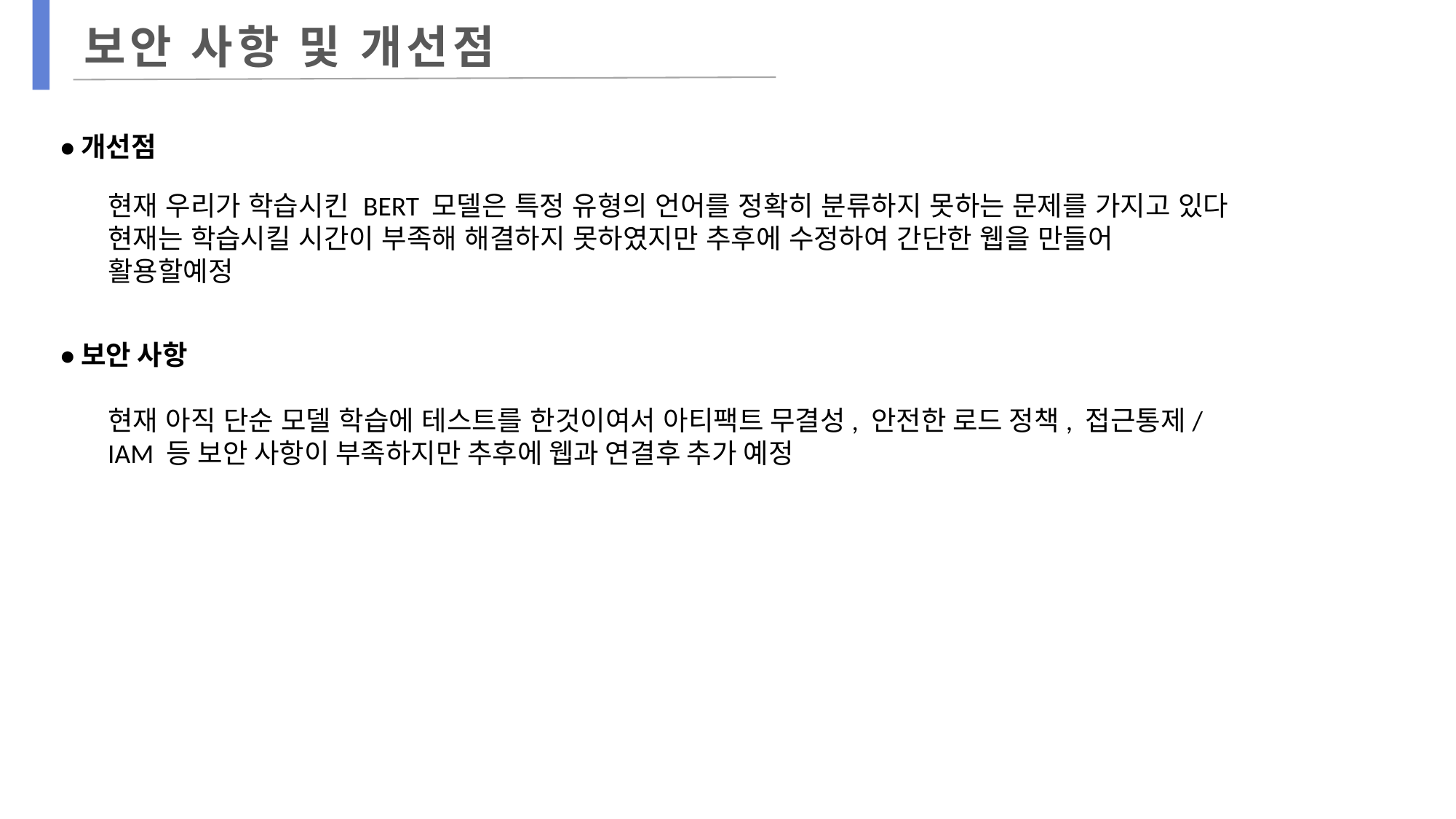

보안 사항 및 개선점
•개선점
현재 우리가 학습시킨 BERT 모델은 특정 유형의 언어를 정확히 분류하지 못하는 문제를 가지고 있다 현재는 학습시킬 시간이 부족해 해결하지 못하였지만 추후에 수정하여 간단한 웹을 만들어 활용할예정
•보안 사항
현재 아직 단순 모델 학습에 테스트를 한것이여서 아티팩트 무결성, 안전한 로드 정책, 접근통제/IAM 등 보안 사항이 부족하지만 추후에 웹과 연결후 추가 예정